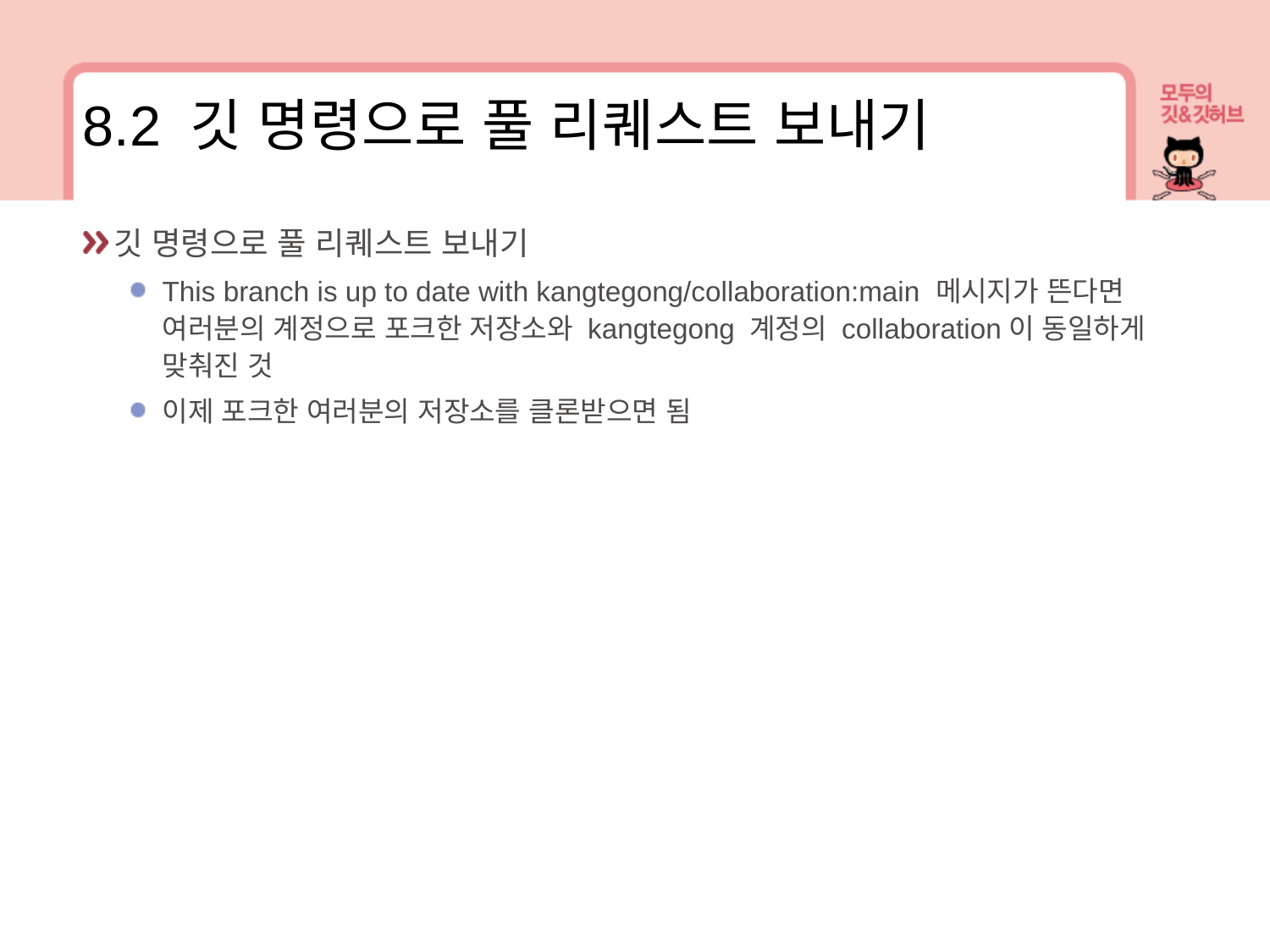

8.2 깃 명령으로 풀 리퀘스트 보내기
깃 명령으로 풀 리퀘스트 보내기
This branch is up to date with kangtegong/collaboration:main 메시지가 뜬다면 여러분의 계정으로 포크한 저장소와 kangtegong 계정의 collaboration이 동일하게 맞춰진 것
이제 포크한 여러분의 저장소를 클론받으면 됨